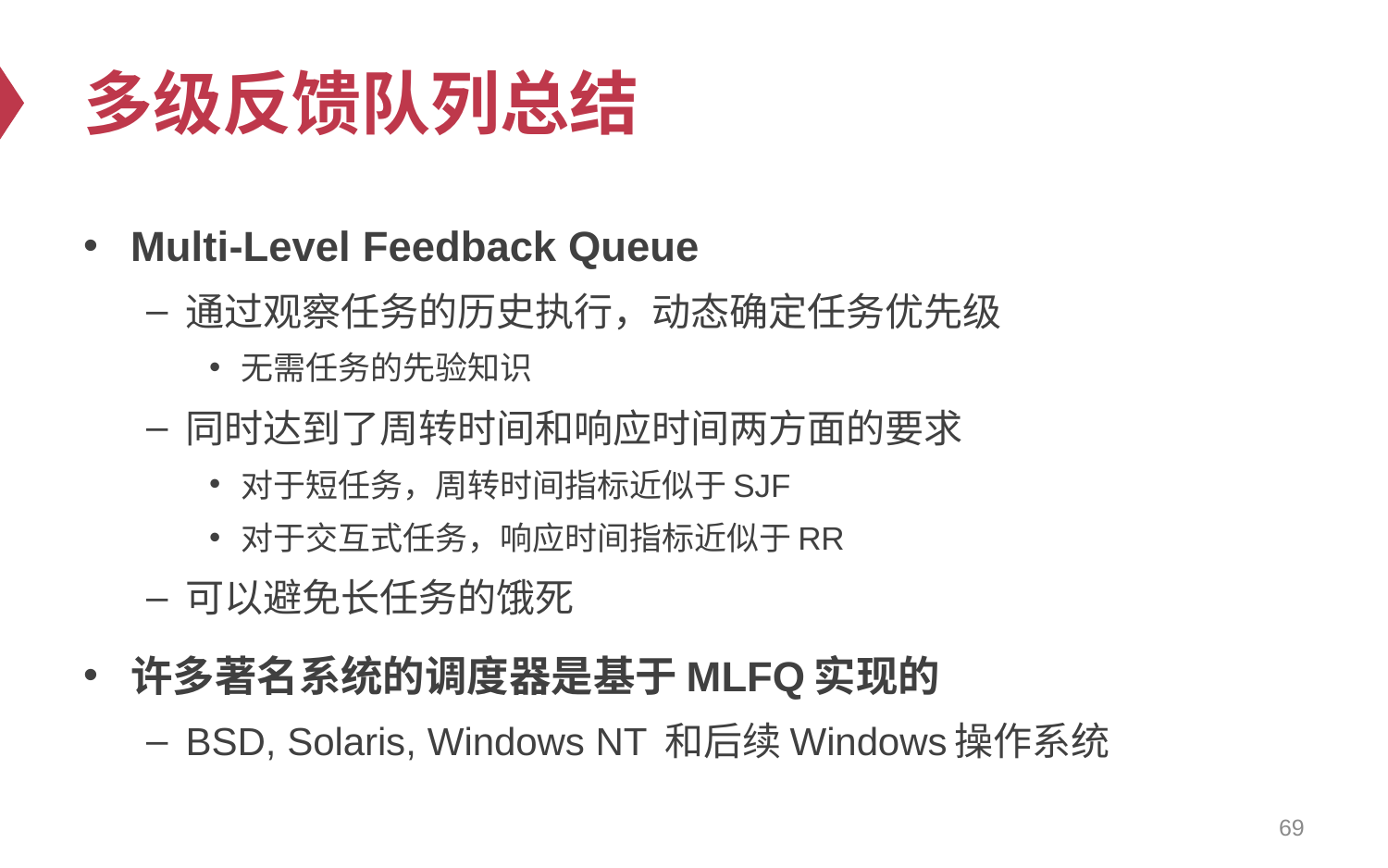

# 多级反馈队列总结
Multi-Level Feedback Queue
通过观察任务的历史执行，动态确定任务优先级
无需任务的先验知识
同时达到了周转时间和响应时间两方面的要求
对于短任务，周转时间指标近似于SJF
对于交互式任务，响应时间指标近似于RR
可以避免长任务的饿死
许多著名系统的调度器是基于MLFQ实现的
BSD, Solaris, Windows NT 和后续Windows操作系统

69